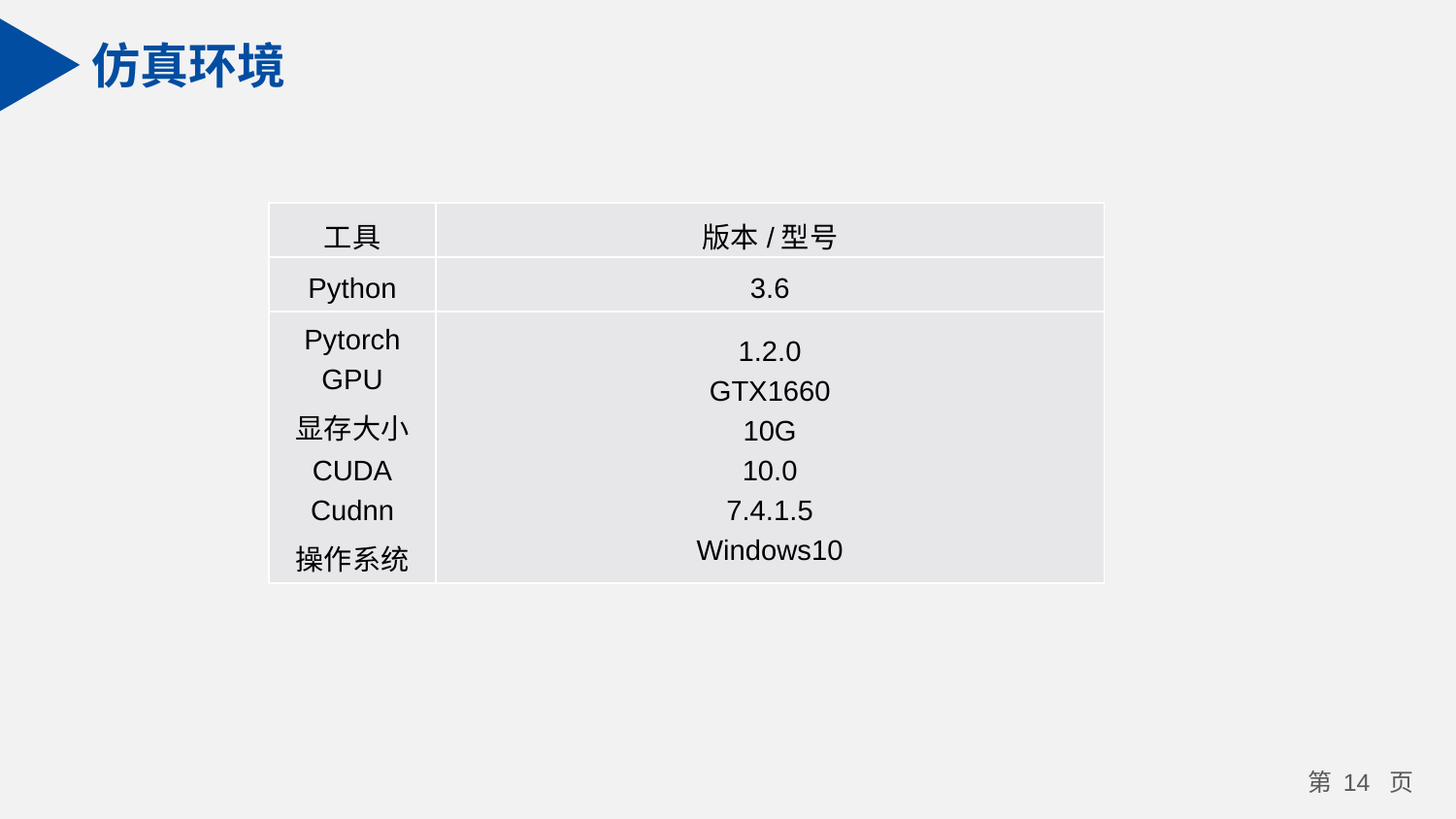

仿真环境
| 工具 | 版本/型号 |
| --- | --- |
| Python | 3.6 |
| Pytorch GPU 显存大小 CUDA Cudnn 操作系统 | 1.2.0 GTX1660 10G 10.0 7.4.1.5 Windows10 |